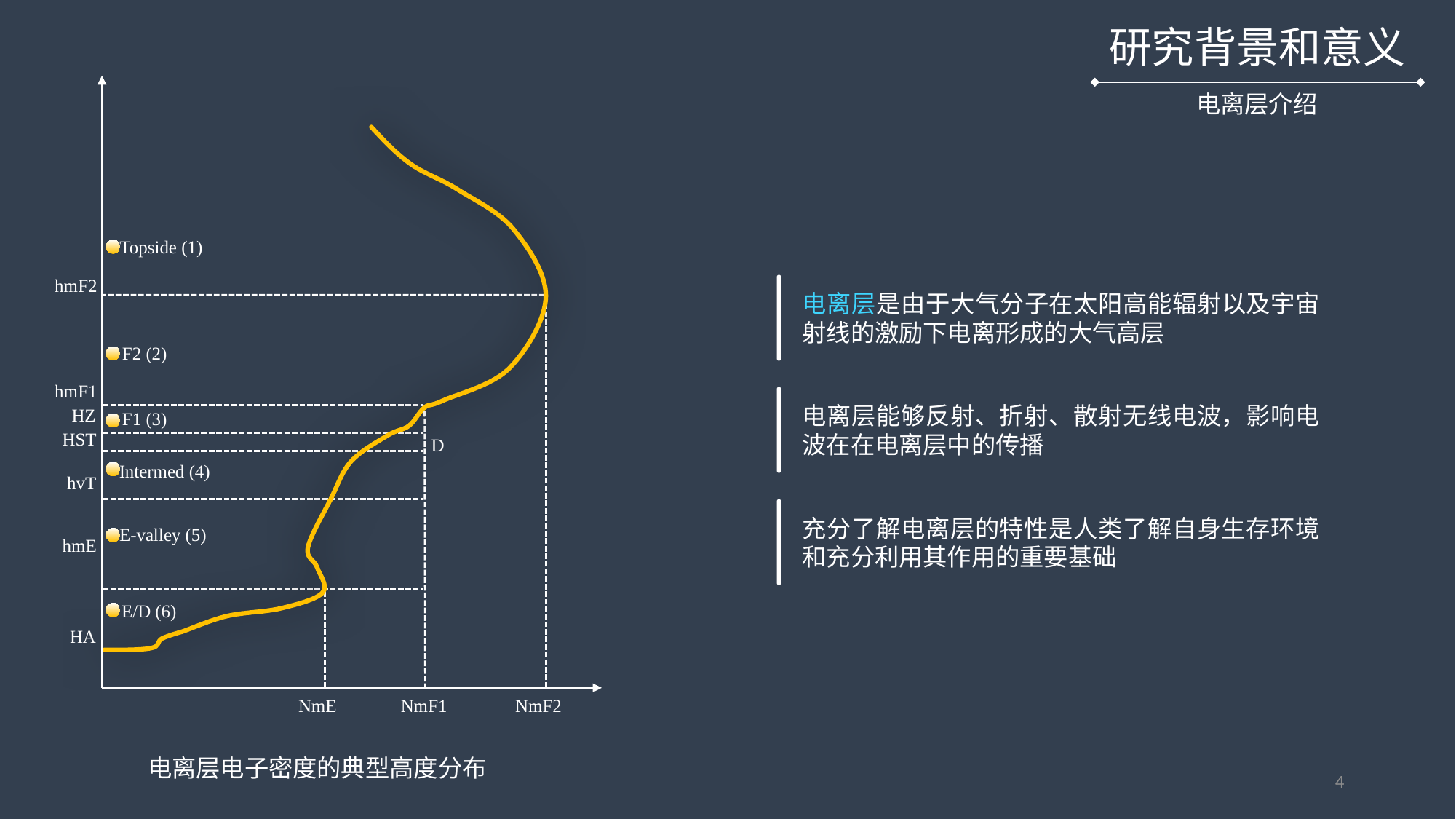

研究背景和意义

Topside (1)

hmF2
F2 (2)
hmF1
F1 (3)
HZ
HST
D
Intermed (4)
hvT
E-valley (5)
hmE
E/D (6)
HA
NmE
NmF1
NmF2
电离层电子密度的典型高度分布
电离层介绍
电离层是由于大气分子在太阳高能辐射以及宇宙射线的激励下电离形成的大气高层

电离层能够反射、折射、散射无线电波，影响电波在在电离层中的传播

充分了解电离层的特性是人类了解自身生存环境和充分利用其作用的重要基础

4